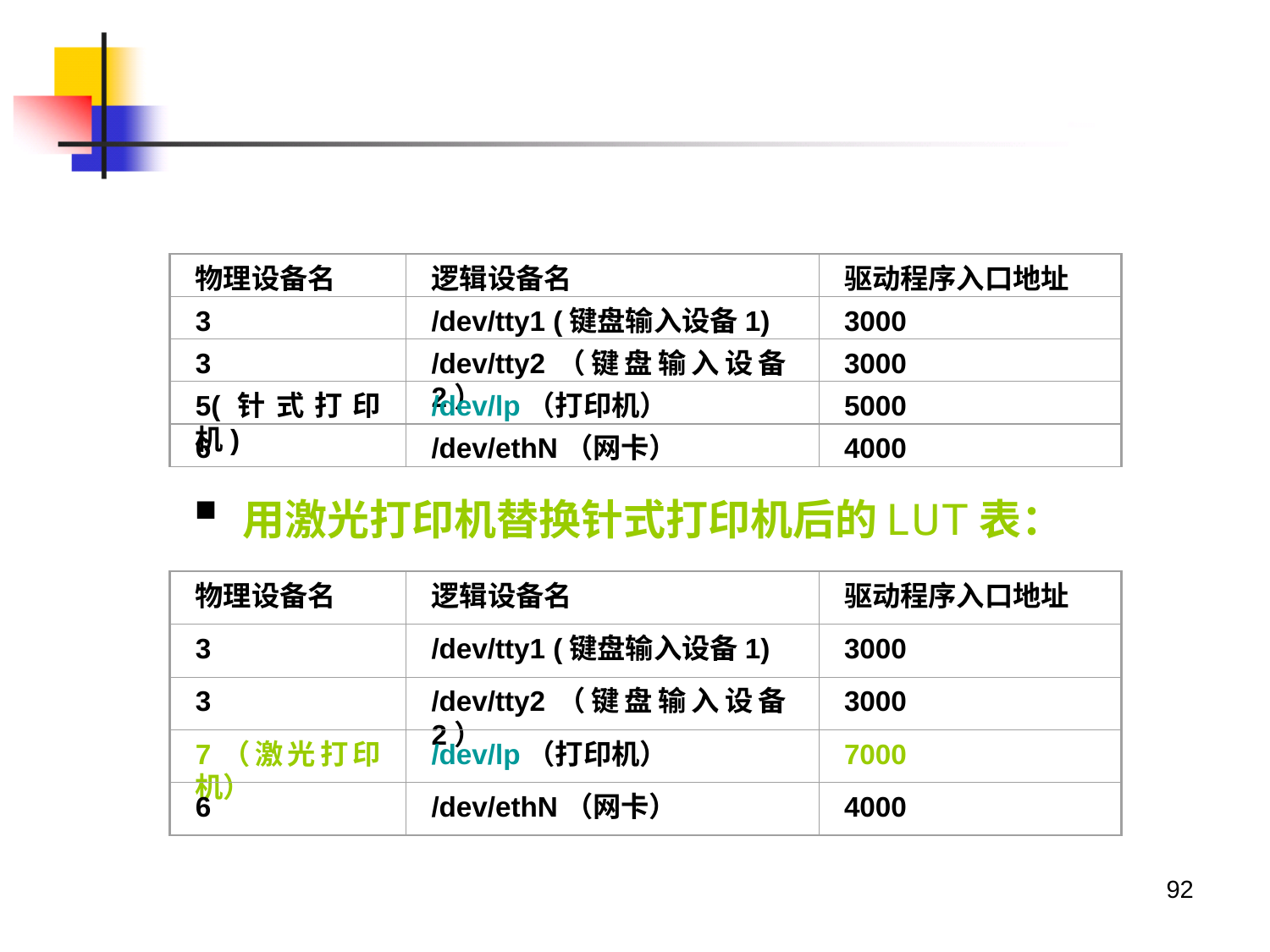

物理设备名

逻辑设备名

驱动程序入口地址

3

/dev/tty1 (键盘输入设备1)

3000

3

/dev/tty2（键盘输入设备2）

3000

5(针式打印机)

/dev/lp（打印机）

5000

6

/dev/ethN（网卡）

4000

 用激光打印机替换针式打印机后的LUT表：

物理设备名

逻辑设备名

驱动程序入口地址

3

/dev/tty1 (键盘输入设备1)

3000

3

/dev/tty2（键盘输入设备2）

3000

7（激光打印机）

/dev/lp（打印机）

7000

6

/dev/ethN（网卡）

4000

92